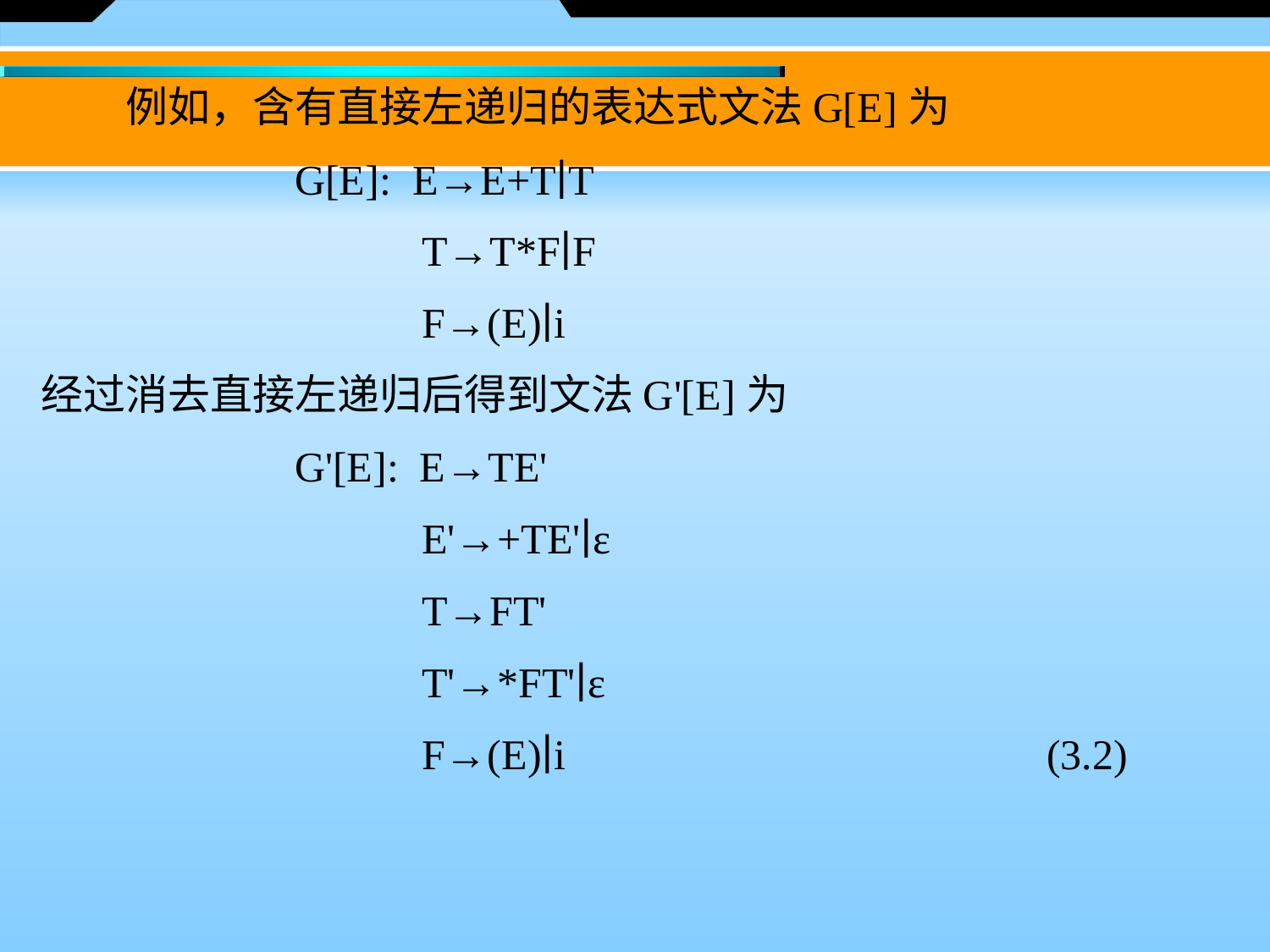

例如，含有直接左递归的表达式文法G[E]为
		G[E]:  E→E+T∣T
  			T→T*F∣F
  			F→(E)∣i
经过消去直接左递归后得到文法G'[E]为
		G'[E]:  E→TE'
   			E'→+TE'∣ε
   			T→FT'
   			T'→*FT'∣ε
   			F→(E)∣i                               　　     (3.2)